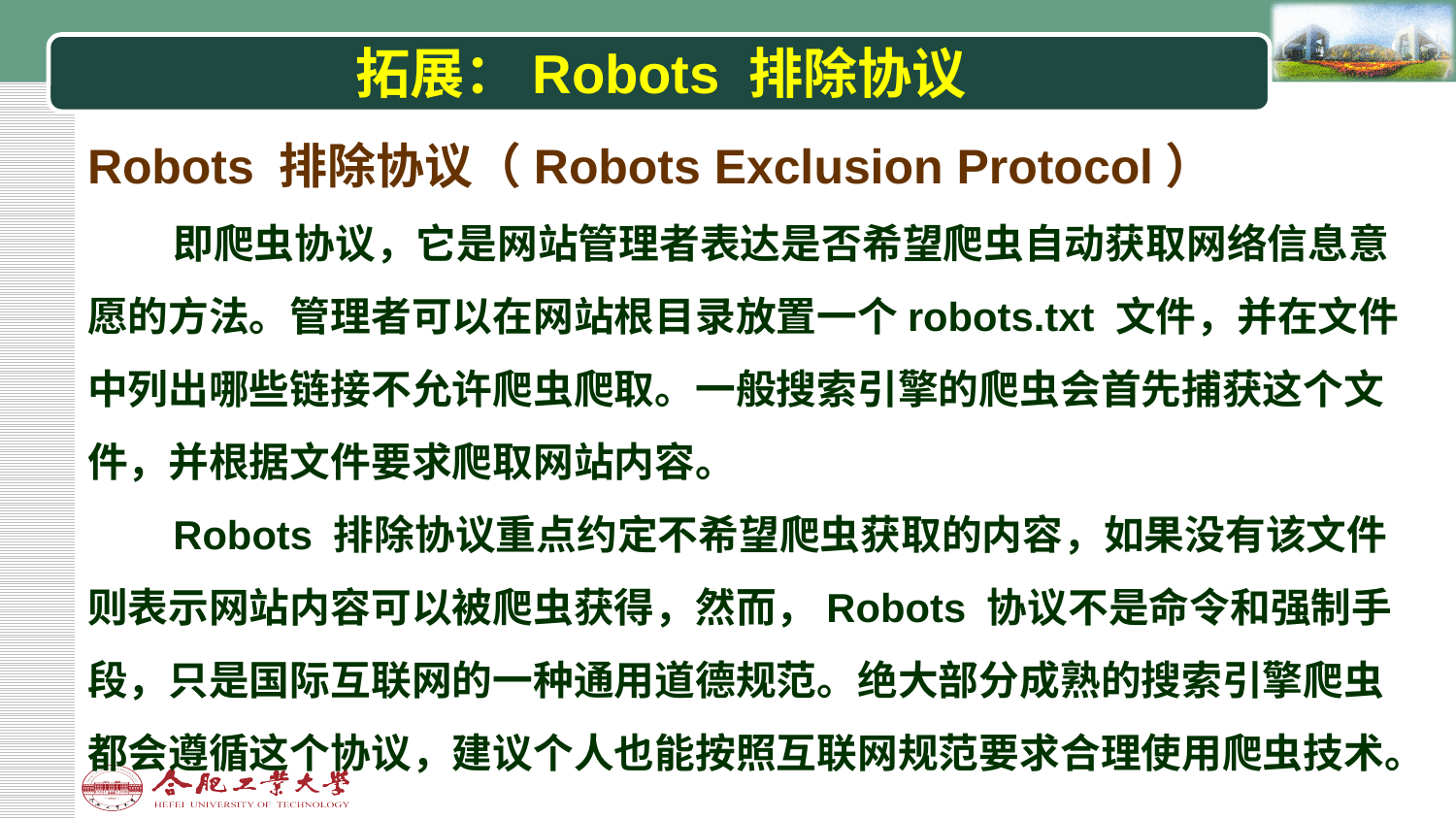

# 拓展：Robots 排除协议
Robots 排除协议（Robots Exclusion Protocol）
即爬虫协议，它是网站管理者表达是否希望爬虫自动获取网络信息意愿的方法。管理者可以在网站根目录放置一个robots.txt 文件，并在文件中列出哪些链接不允许爬虫爬取。一般搜索引擎的爬虫会首先捕获这个文件，并根据文件要求爬取网站内容。
Robots 排除协议重点约定不希望爬虫获取的内容，如果没有该文件则表示网站内容可以被爬虫获得，然而，Robots 协议不是命令和强制手段，只是国际互联网的一种通用道德规范。绝大部分成熟的搜索引擎爬虫都会遵循这个协议，建议个人也能按照互联网规范要求合理使用爬虫技术。